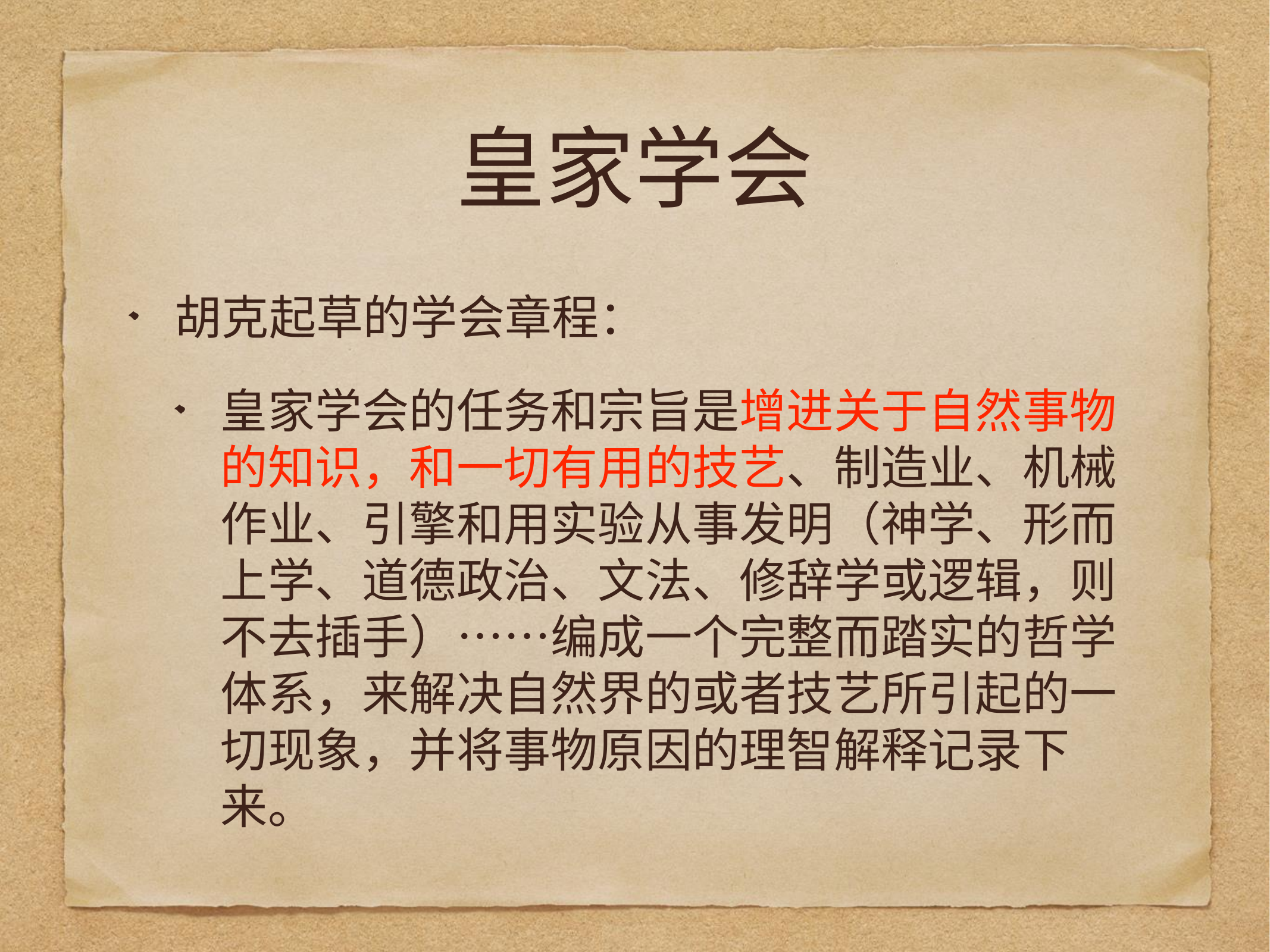

# 皇家学会
胡克起草的学会章程：
皇家学会的任务和宗旨是增进关于自然事物的知识，和一切有用的技艺、制造业、机械作业、引擎和用实验从事发明（神学、形而上学、道德政治、文法、修辞学或逻辑，则不去插手）……编成一个完整而踏实的哲学体系，来解决自然界的或者技艺所引起的一切现象，并将事物原因的理智解释记录下来。